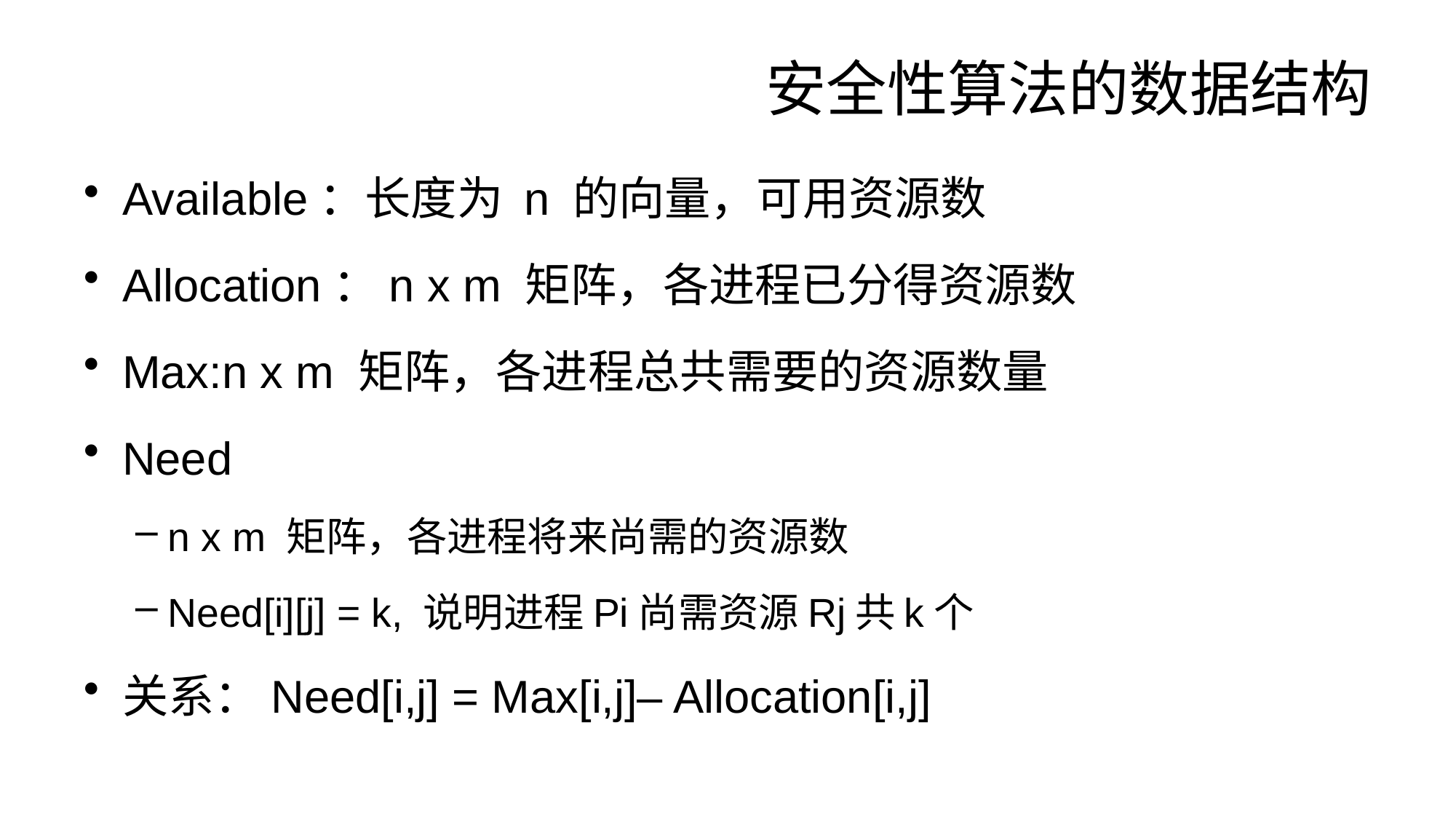

# 安全性算法的数据结构
Available：长度为 n 的向量，可用资源数
Allocation：n x m 矩阵，各进程已分得资源数
Max:n x m 矩阵，各进程总共需要的资源数量
Need
n x m 矩阵，各进程将来尚需的资源数
Need[i][j] = k, 说明进程Pi尚需资源Rj共k个
关系：Need[i,j] = Max[i,j]– Allocation[i,j]